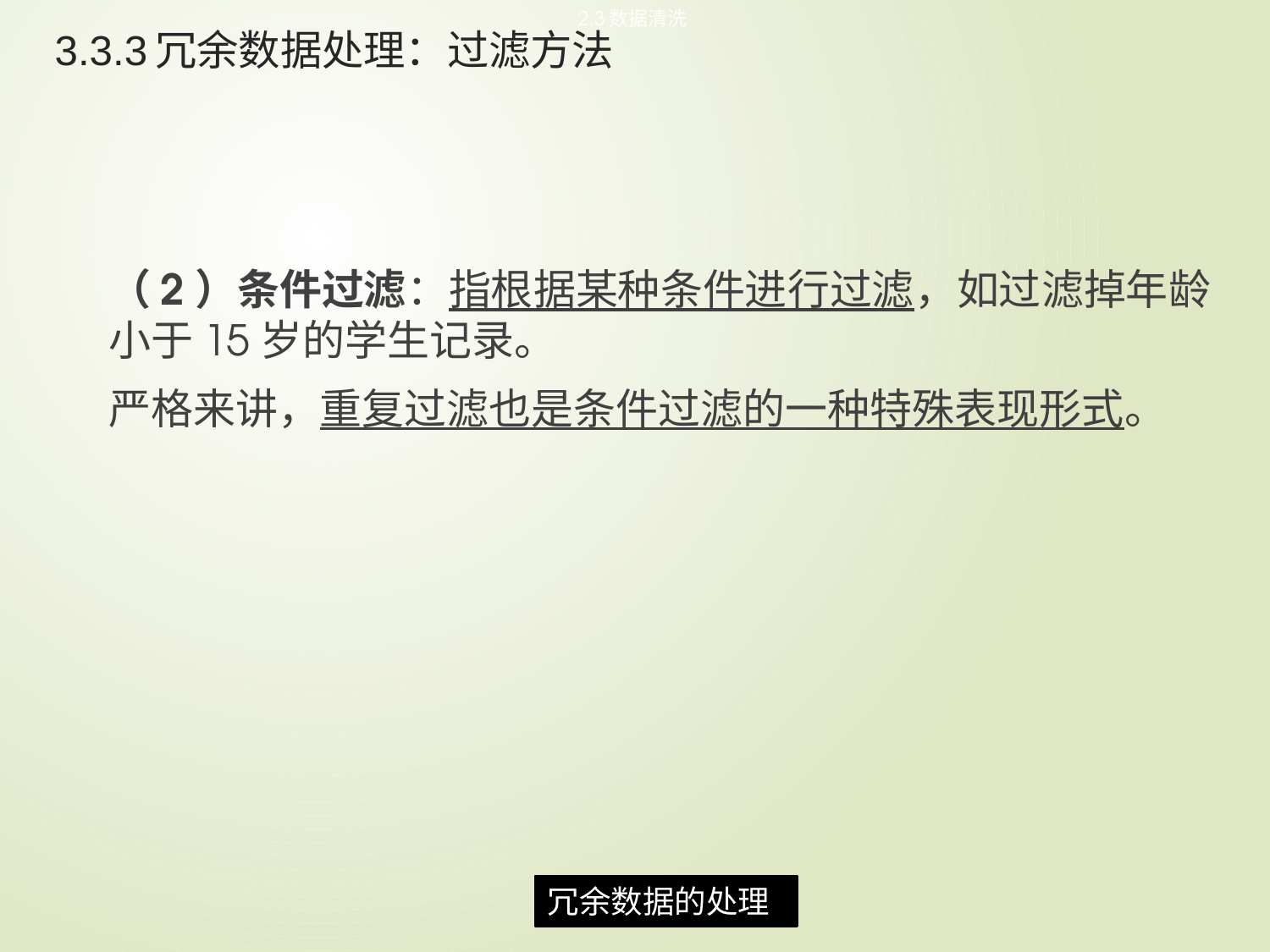

2.3数据清洗

# 3.3.3冗余数据处理：过滤方法
（2）条件过滤：指根据某种条件进行过滤，如过滤掉年龄小于15岁的学生记录。
严格来讲，重复过滤也是条件过滤的一种特殊表现形式。
冗余数据的处理